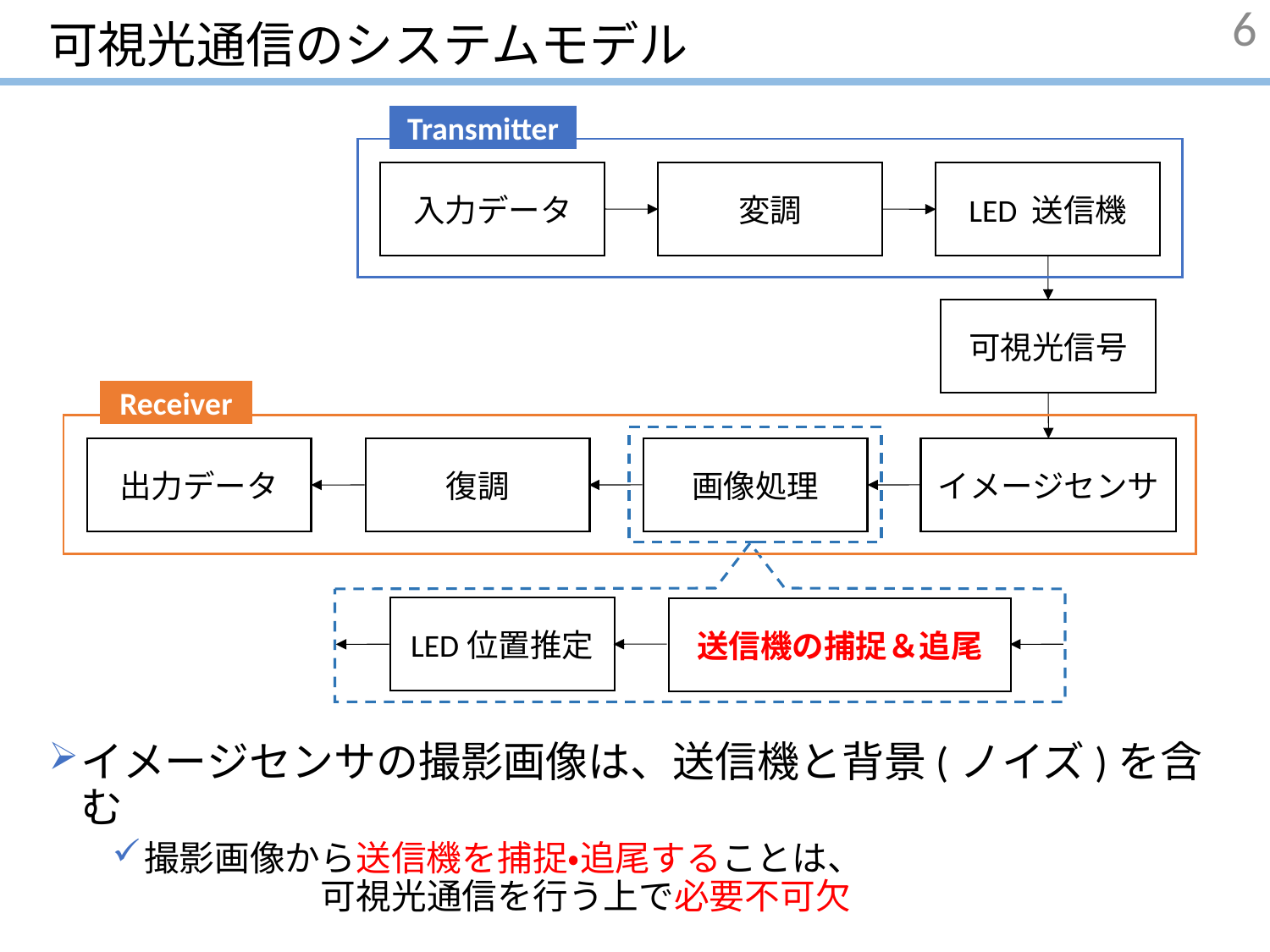

# 可視光通信のシステムモデル
6
Transmitter

入力データ
変調
LED 送信機
可視光信号
Receiver

出力データ
復調
画像処理
イメージセンサ

LED位置推定
送信機の捕捉＆追尾
イメージセンサの撮影画像は、送信機と背景(ノイズ)を含む
撮影画像から送信機を捕捉・追尾することは、　　　　　　　　　　　　　　　可視光通信を行う上で必要不可欠